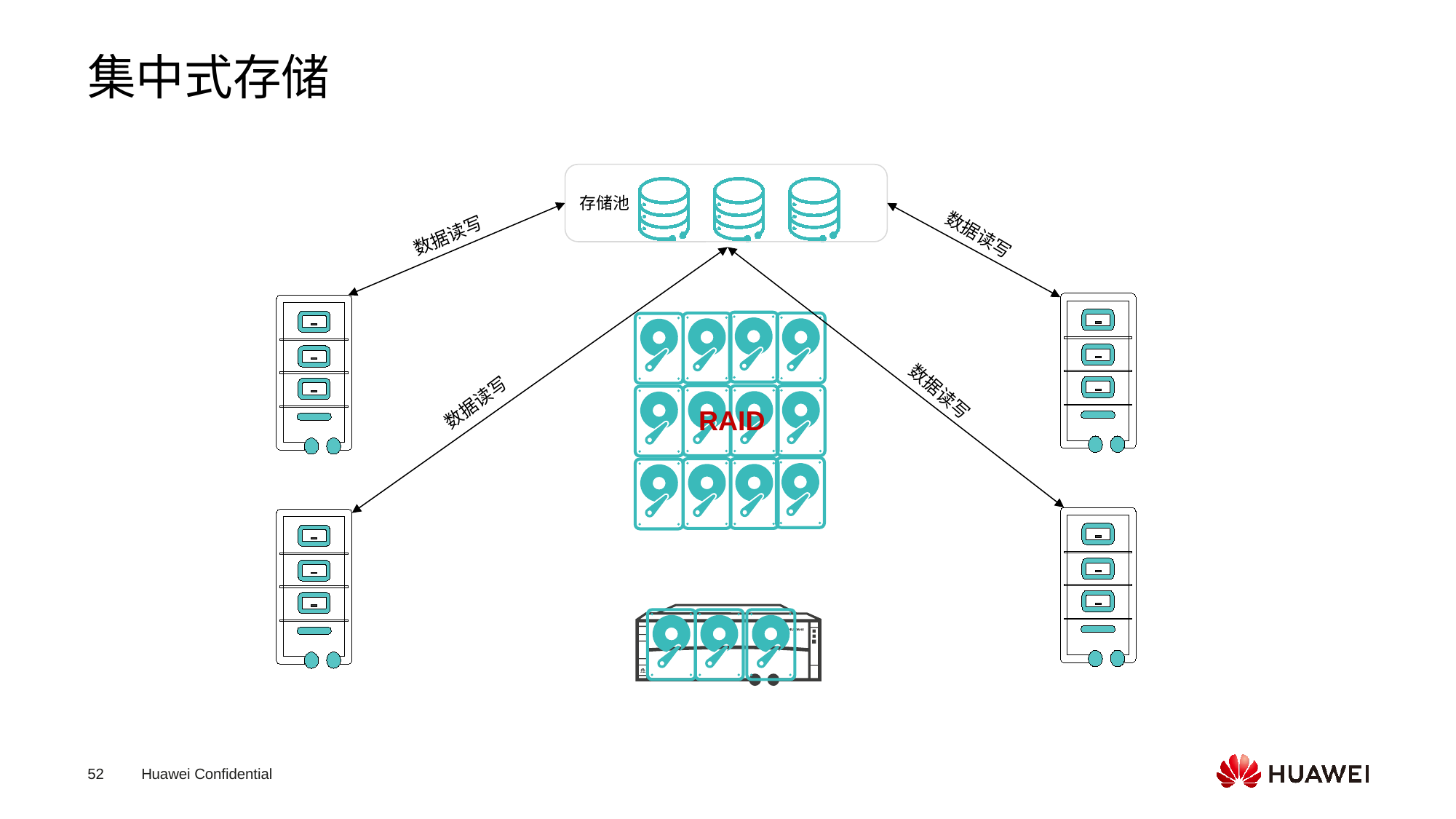

# 集中式存储
存储池

数据读写
数据读写

数据读写
数据读写
RAID